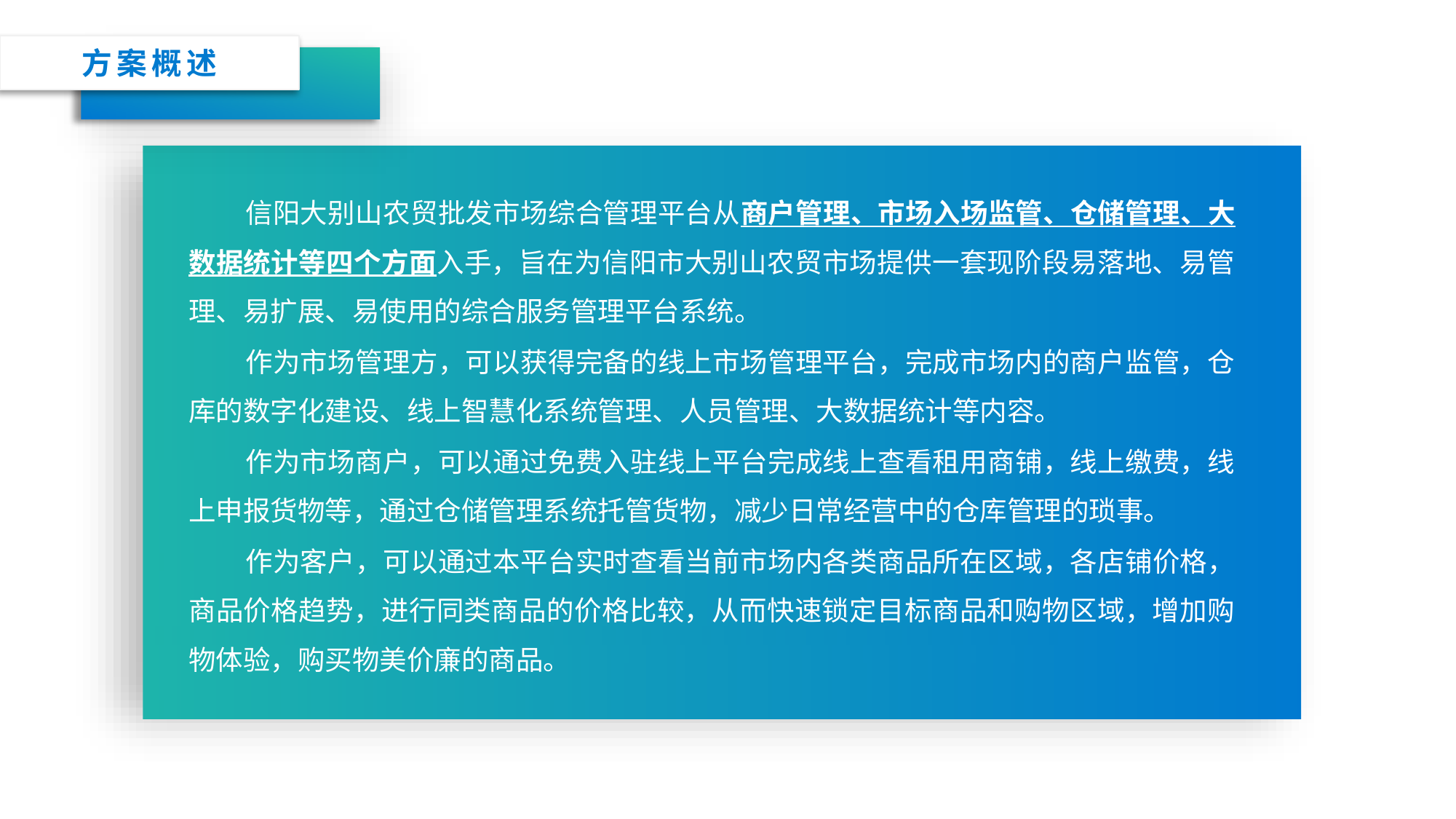

方案概述

信阳大别山农贸批发市场综合管理平台从商户管理、市场入场监管、仓储管理、大数据统计等四个方面入手，旨在为信阳市大别山农贸市场提供一套现阶段易落地、易管理、易扩展、易使用的综合服务管理平台系统。
作为市场管理方，可以获得完备的线上市场管理平台，完成市场内的商户监管，仓库的数字化建设、线上智慧化系统管理、人员管理、大数据统计等内容。
作为市场商户，可以通过免费入驻线上平台完成线上查看租用商铺，线上缴费，线上申报货物等，通过仓储管理系统托管货物，减少日常经营中的仓库管理的琐事。
作为客户，可以通过本平台实时查看当前市场内各类商品所在区域，各店铺价格，商品价格趋势，进行同类商品的价格比较，从而快速锁定目标商品和购物区域，增加购物体验，购买物美价廉的商品。